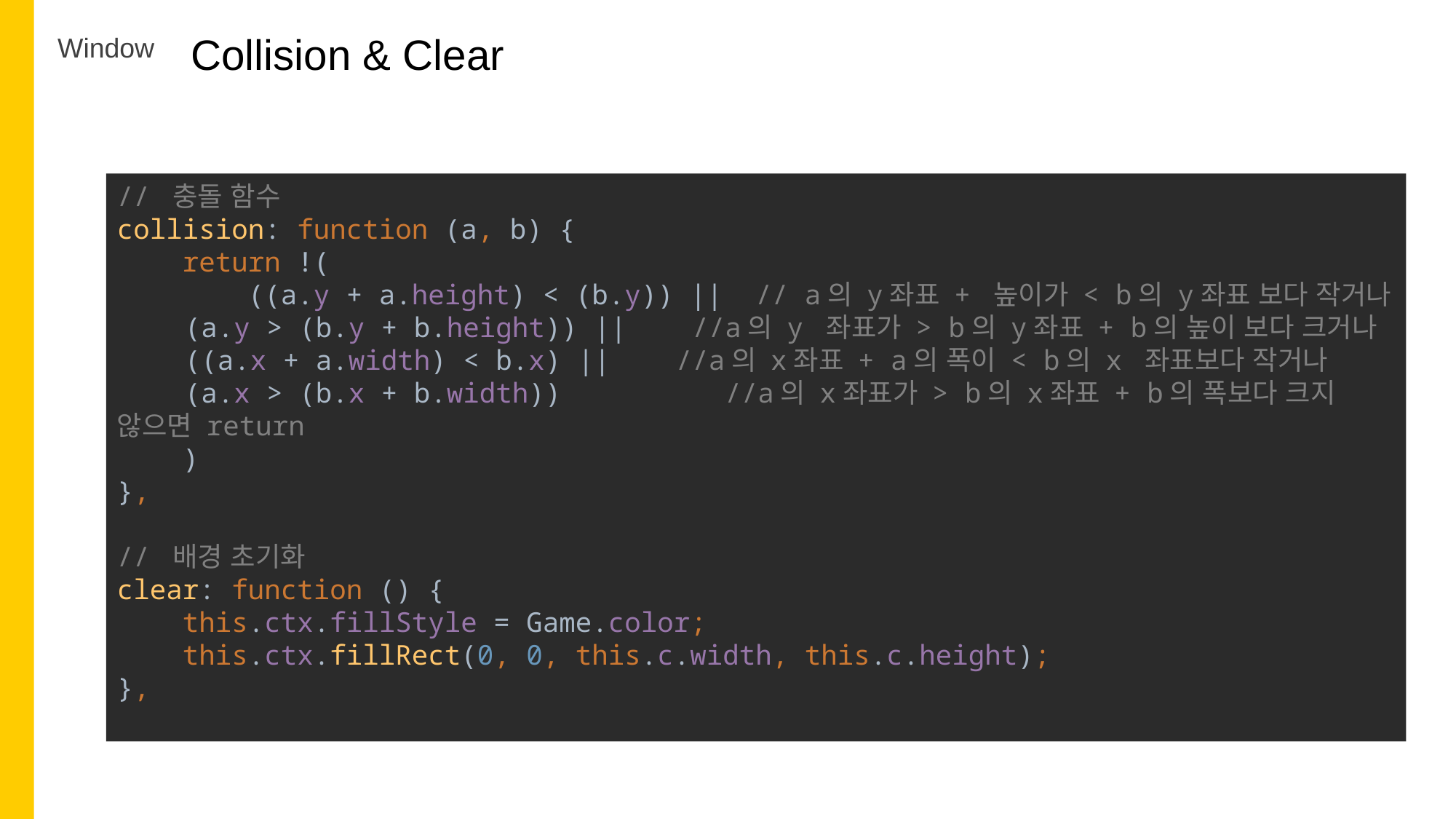

Collision & Clear
Window
// 충돌 함수
collision: function (a, b) {
    return !(
        ((a.y + a.height) < (b.y)) ||  // a의 y좌표 + 높이가 < b의 y좌표 보다 작거나
        (a.y > (b.y + b.height)) ||    //a의 y 좌표가 > b의 y좌표 + b의 높이 보다 크거나
        ((a.x + a.width) < b.x) ||    //a의 x좌표 + a의 폭이 < b의 x 좌표보다 작거나
        (a.x > (b.x + b.width))          //a의 x좌표가 > b의 x좌표 + b의 폭보다 크지 않으면 return
    )
},
// 배경 초기화
clear: function () {
    this.ctx.fillStyle = Game.color;
    this.ctx.fillRect(0, 0, this.c.width, this.c.height);
},